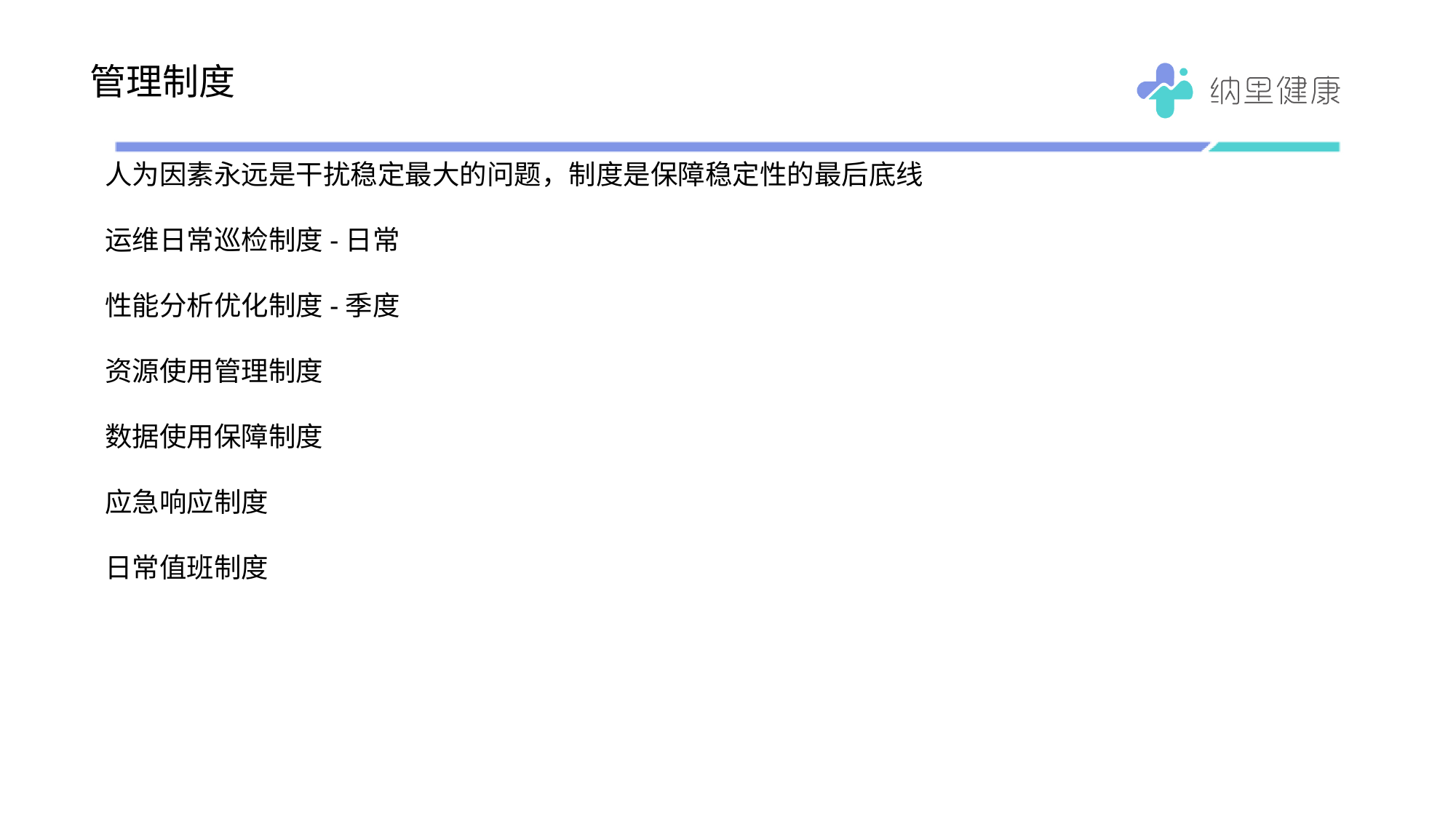

# 管理制度
人为因素永远是干扰稳定最大的问题，制度是保障稳定性的最后底线

运维日常巡检制度-日常

性能分析优化制度-季度

资源使用管理制度

数据使用保障制度

应急响应制度

日常值班制度